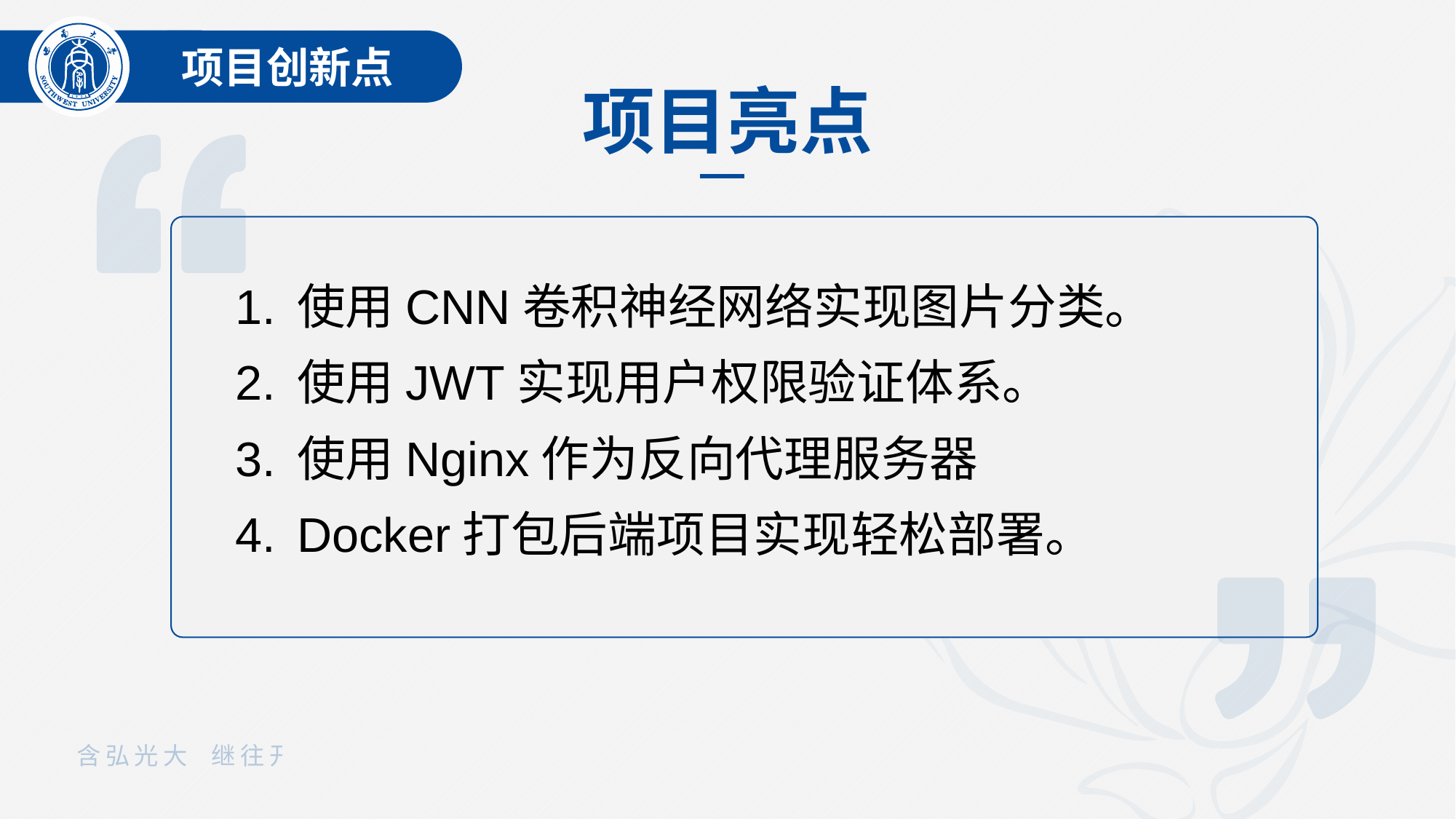

项目创新点
项目亮点

使用CNN卷积神经网络实现图片分类。
使用JWT实现用户权限验证体系。
使用Nginx作为反向代理服务器
Docker打包后端项目实现轻松部署。